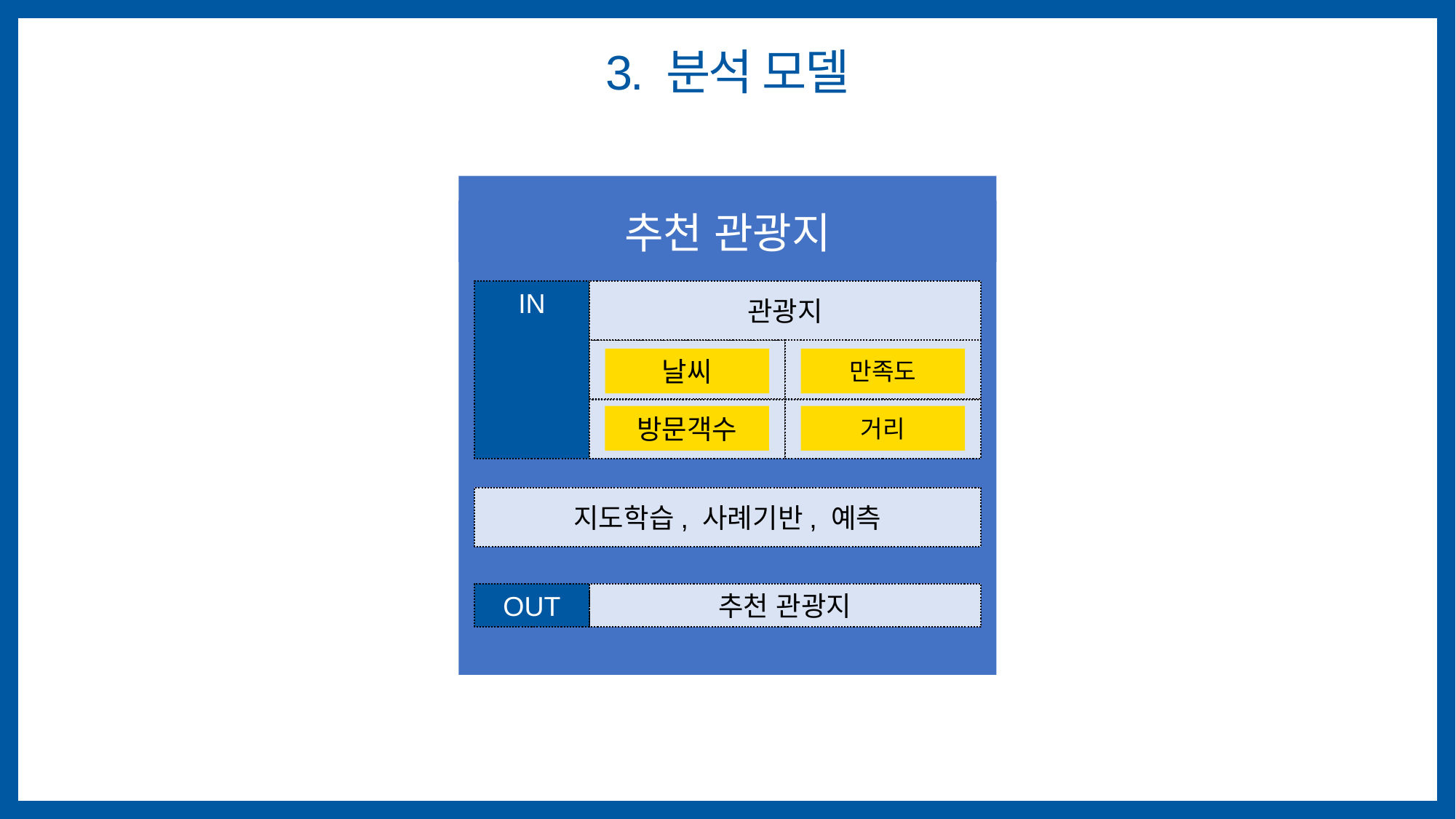

# 3. 분석 모델

추천 관광지
IN
관광지
날씨 그룹

날씨
만족도
거리
만족도
방문객수
거리
지도학습, 사례기반, 예측
OUT
추천 관광지